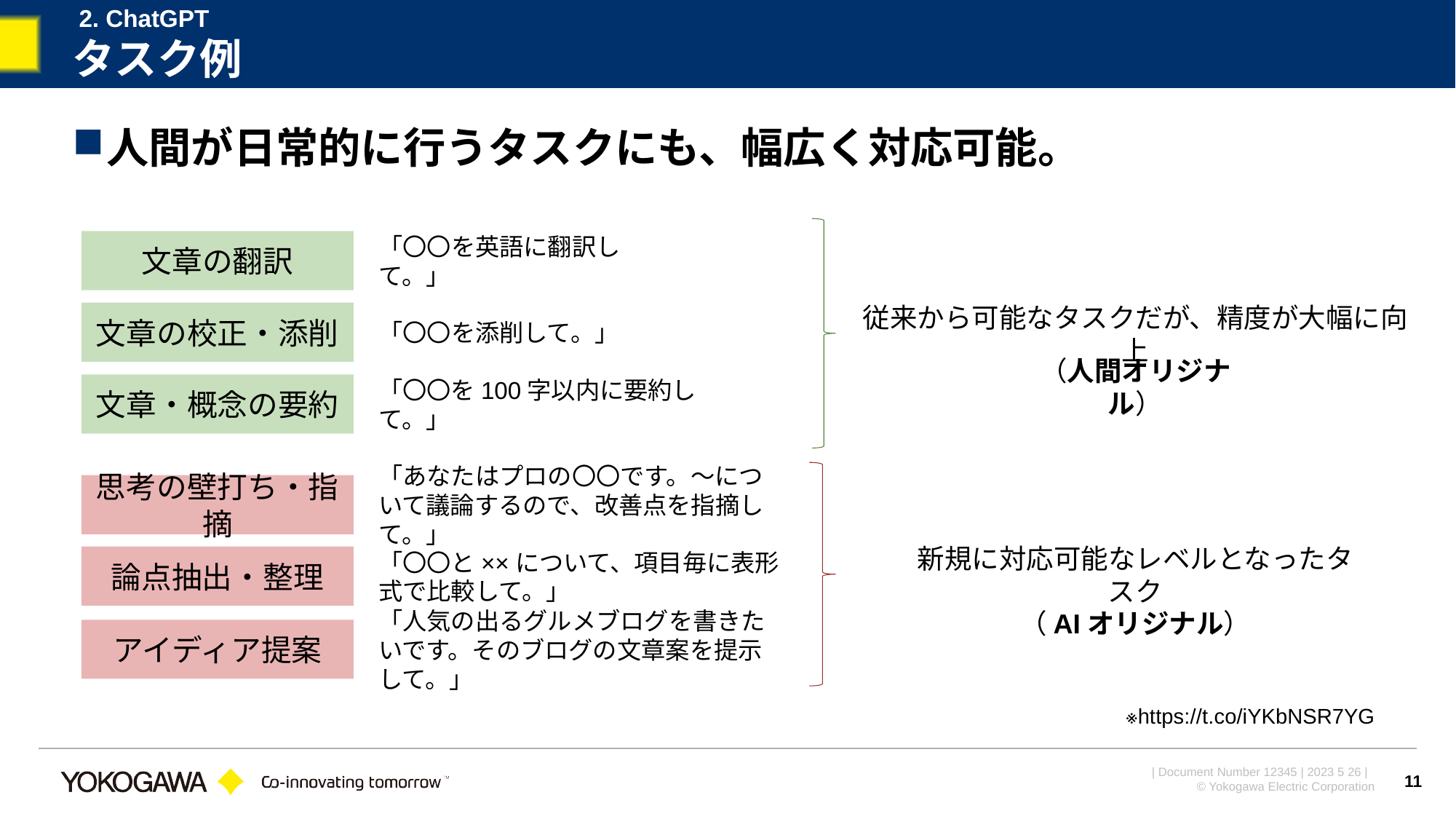

2. ChatGPT
# タスク例
人間が日常的に行うタスクにも、幅広く対応可能。

文章の翻訳
「〇〇を英語に翻訳して。」
文章の校正・添削
「〇〇を添削して。」
従来から可能なタスクだが、精度が大幅に向上
（人間オリジナル）
文章・概念の要約
「〇〇を100字以内に要約して。」

思考の壁打ち・指摘
「あなたはプロの〇〇です。～について議論するので、改善点を指摘して。」
新規に対応可能なレベルとなったタスク
論点抽出・整理
「〇〇と××について、項目毎に表形式で比較して。」
（AIオリジナル）
アイディア提案
「人気の出るグルメブログを書きたいです。そのブログの文章案を提示して。」
※https://t.co/iYKbNSR7YG
11